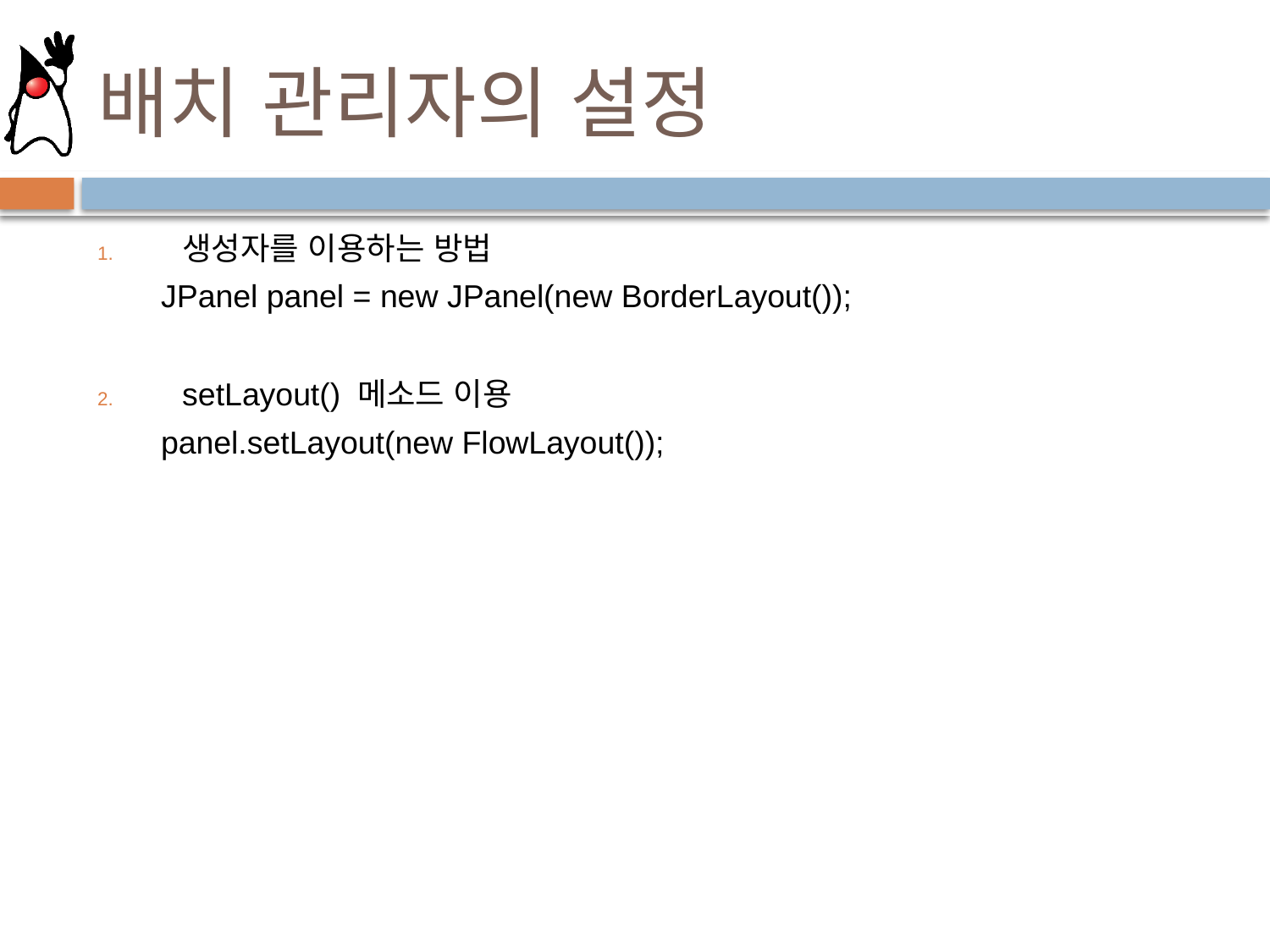

# 배치 관리자의 설정
생성자를 이용하는 방법
JPanel panel = new JPanel(new BorderLayout());

setLayout() 메소드 이용
panel.setLayout(new FlowLayout());